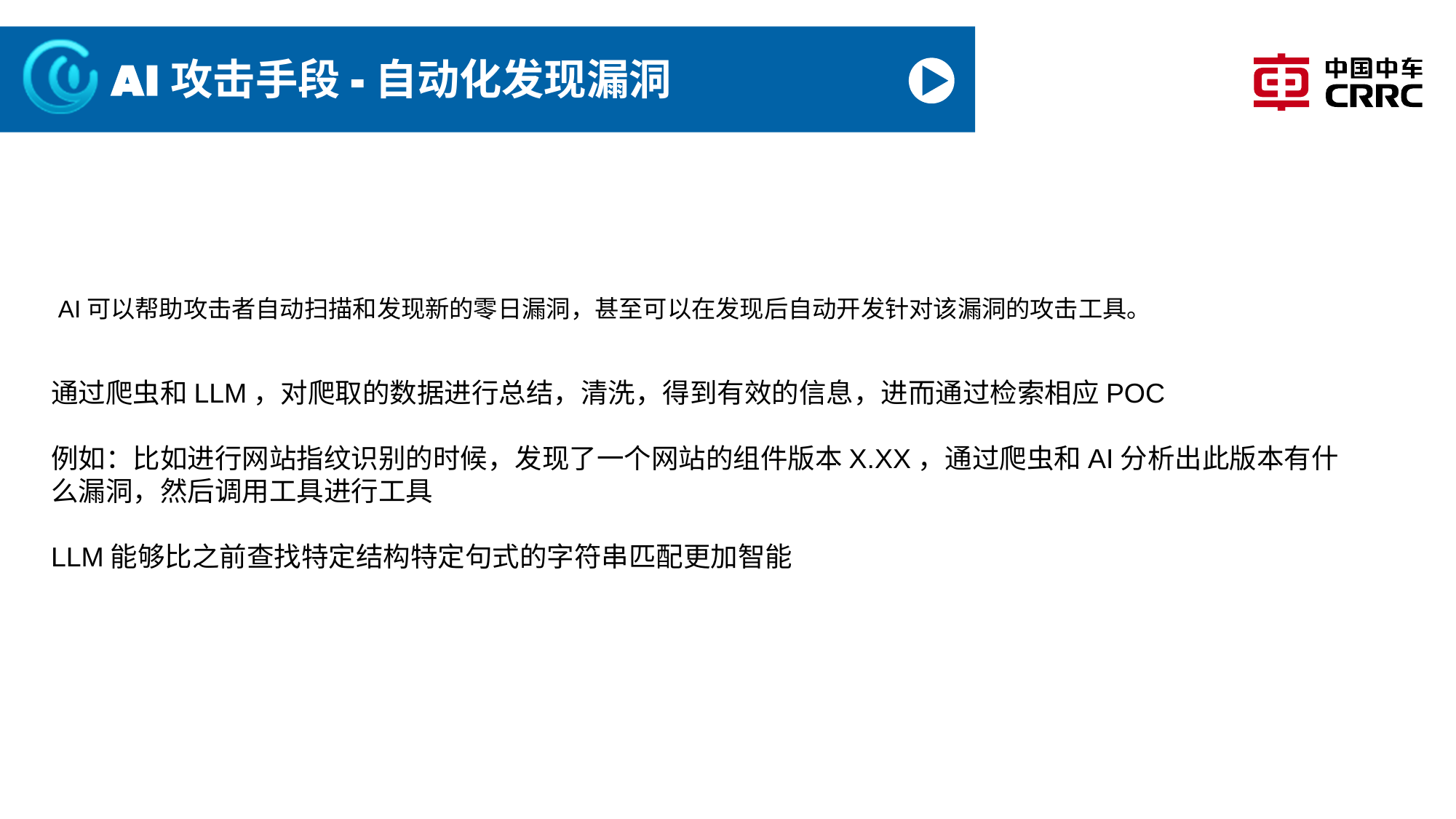

# AI攻击手段-自动化发现漏洞
AI可以帮助攻击者自动扫描和发现新的零日漏洞，甚至可以在发现后自动开发针对该漏洞的攻击工具。
通过爬虫和LLM，对爬取的数据进行总结，清洗，得到有效的信息，进而通过检索相应POC

例如：比如进行网站指纹识别的时候，发现了一个网站的组件版本X.XX，通过爬虫和AI分析出此版本有什么漏洞，然后调用工具进行工具

LLM能够比之前查找特定结构特定句式的字符串匹配更加智能

156